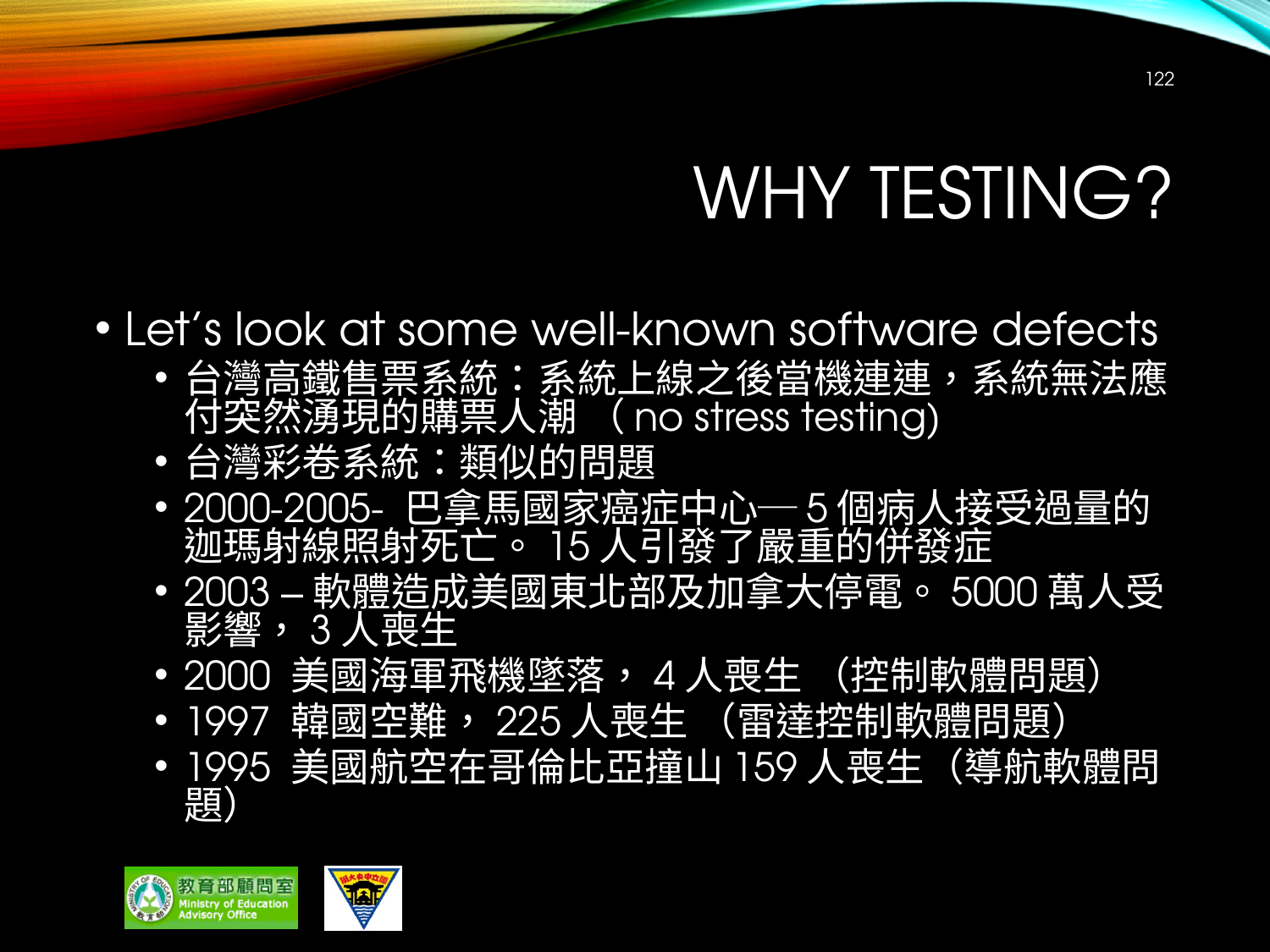

122
# Why testing?
Let’s look at some well-known software defects
台灣高鐵售票系統：系統上線之後當機連連，系統無法應付突然湧現的購票人潮 （no stress testing)
台灣彩卷系統：類似的問題
2000-2005- 巴拿馬國家癌症中心─5個病人接受過量的迦瑪射線照射死亡。15人引發了嚴重的併發症
2003 ─軟體造成美國東北部及加拿大停電。5000萬人受影響，3人喪生
2000 美國海軍飛機墜落，4人喪生 （控制軟體問題）
1997 韓國空難，225人喪生 （雷達控制軟體問題）
1995 美國航空在哥倫比亞撞山159人喪生（導航軟體問題）